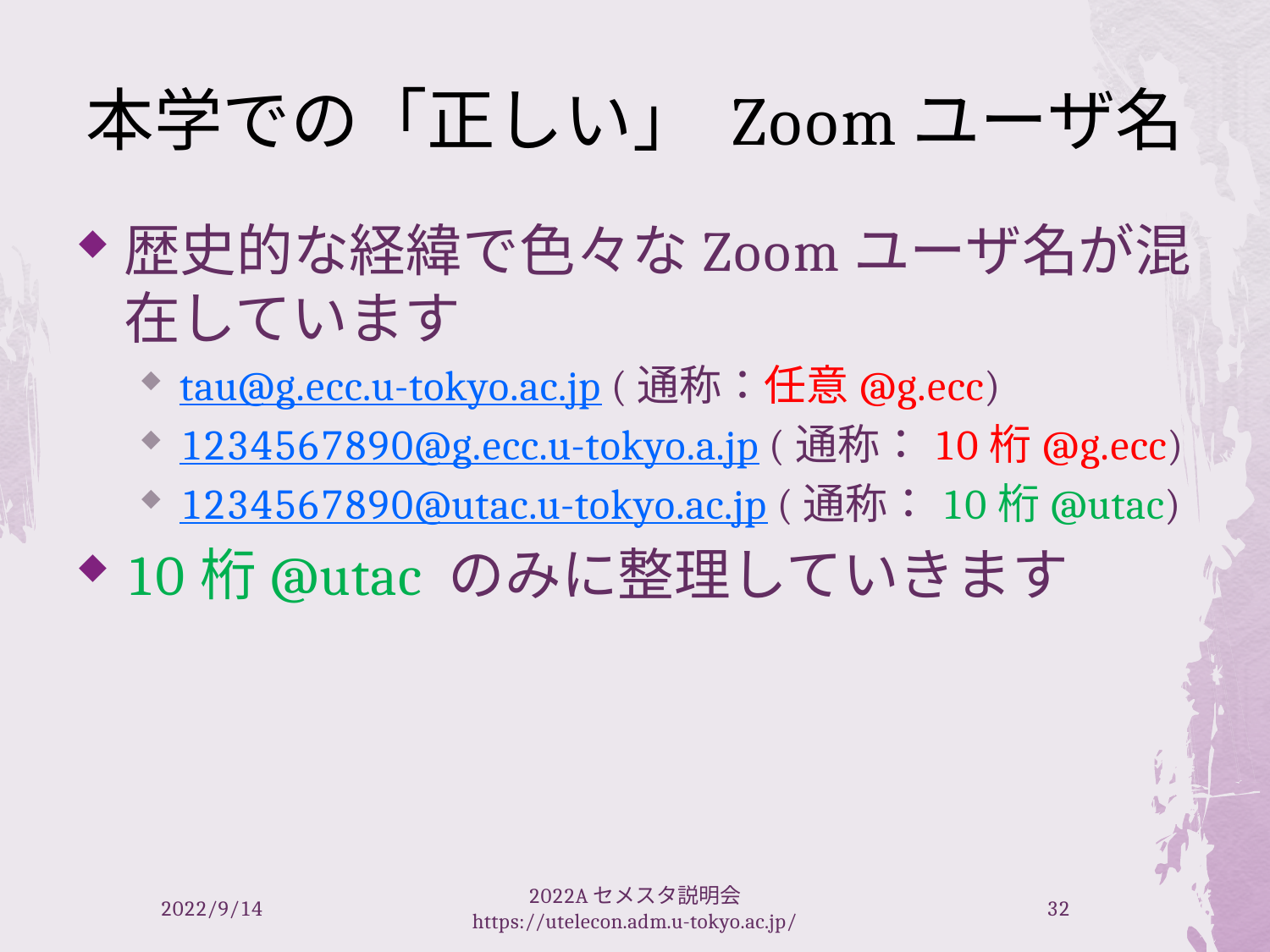

# 本学での「正しい」 Zoomユーザ名
歴史的な経緯で色々なZoomユーザ名が混在しています
tau@g.ecc.u-tokyo.ac.jp (通称：任意@g.ecc)
1234567890@g.ecc.u-tokyo.a.jp (通称：10桁@g.ecc)
1234567890@utac.u-tokyo.ac.jp (通称：10桁@utac)
10桁@utac のみに整理していきます
2022/9/14
2022Aセメスタ説明会 https://utelecon.adm.u-tokyo.ac.jp/
32